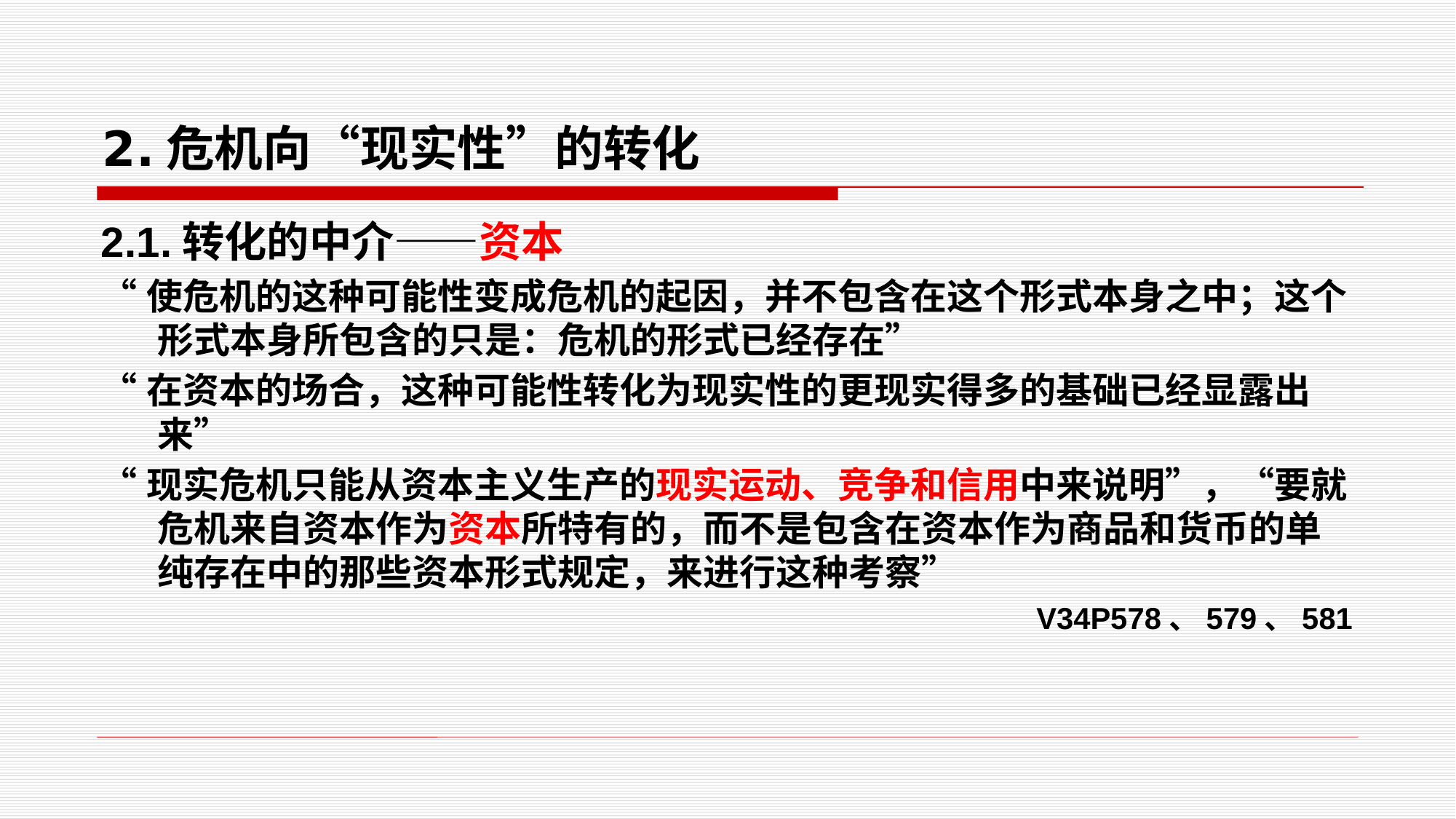

# 2.危机向“现实性”的转化
2.1.转化的中介——资本
“使危机的这种可能性变成危机的起因，并不包含在这个形式本身之中；这个形式本身所包含的只是：危机的形式已经存在”
“在资本的场合，这种可能性转化为现实性的更现实得多的基础已经显露出来”
“现实危机只能从资本主义生产的现实运动、竞争和信用中来说明”，“要就危机来自资本作为资本所特有的，而不是包含在资本作为商品和货币的单纯存在中的那些资本形式规定，来进行这种考察”
V34P578、579、581